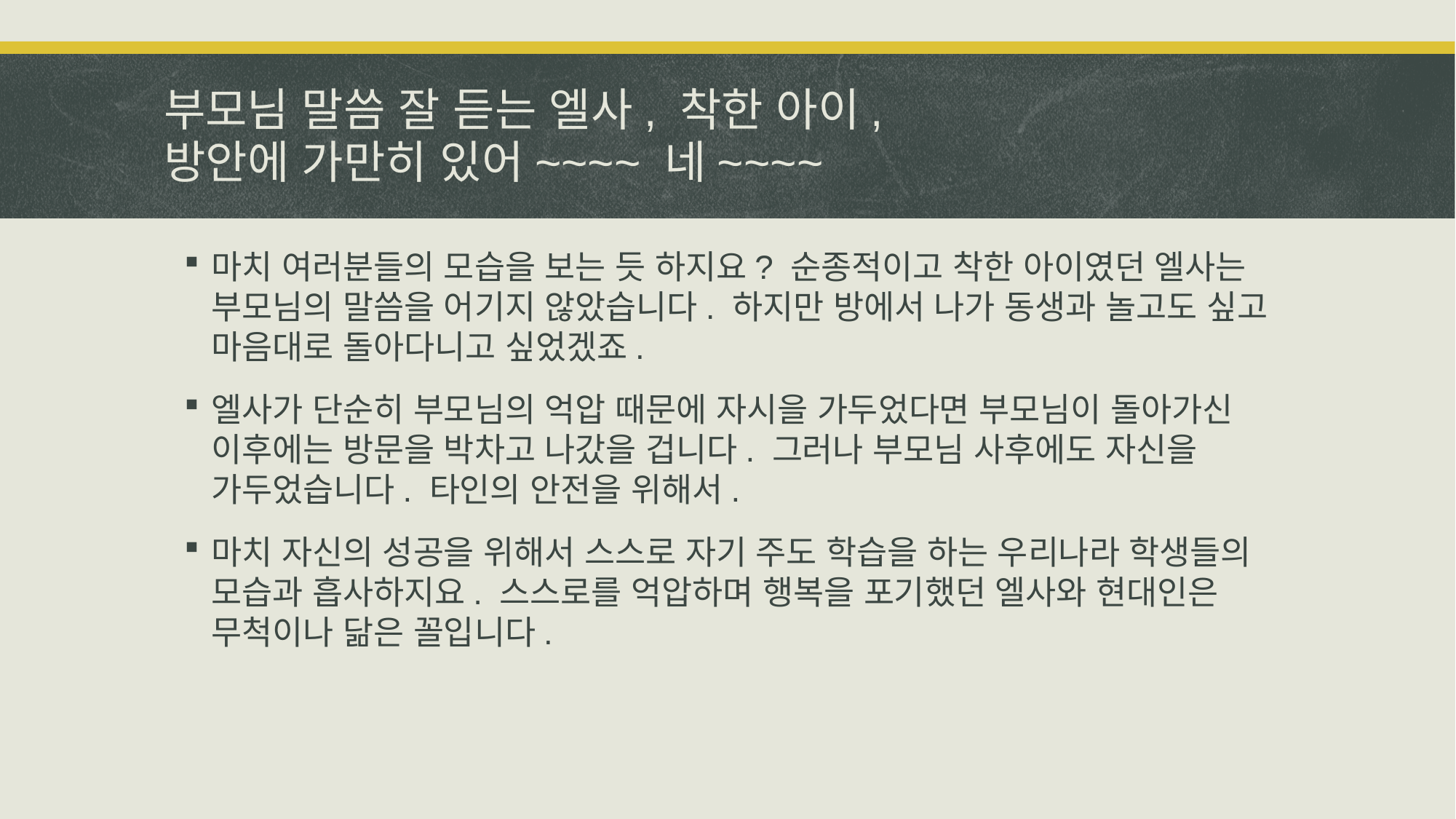

# 부모님 말씀 잘 듣는 엘사, 착한 아이, 방안에 가만히 있어~~~~ 네~~~~
마치 여러분들의 모습을 보는 듯 하지요? 순종적이고 착한 아이였던 엘사는 부모님의 말씀을 어기지 않았습니다. 하지만 방에서 나가 동생과 놀고도 싶고 마음대로 돌아다니고 싶었겠죠.
엘사가 단순히 부모님의 억압 때문에 자시을 가두었다면 부모님이 돌아가신 이후에는 방문을 박차고 나갔을 겁니다. 그러나 부모님 사후에도 자신을 가두었습니다. 타인의 안전을 위해서.
마치 자신의 성공을 위해서 스스로 자기 주도 학습을 하는 우리나라 학생들의 모습과 흡사하지요. 스스로를 억압하며 행복을 포기했던 엘사와 현대인은 무척이나 닮은 꼴입니다.